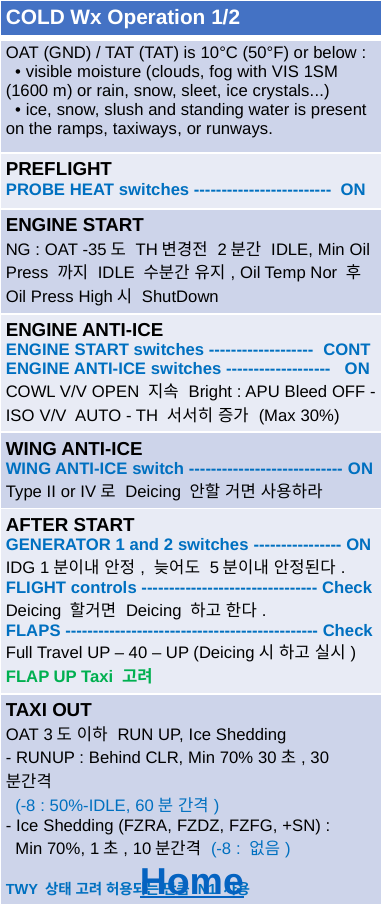

| COLD Wx Operation 1/2 |
| --- |
| OAT (GND) / TAT (TAT) is 10°C (50°F) or below : • visible moisture (clouds, fog with VIS 1SM (1600 m) or rain, snow, sleet, ice crystals...) • ice, snow, slush and standing water is present on the ramps, taxiways, or runways. |
| PREFLIGHT PROBE HEAT switches ------------------------- ON |
| ENGINE START NG : OAT -35도 TH변경전 2분간 IDLE, Min Oil Press 까지 IDLE 수분간 유지, Oil Temp Nor 후 Oil Press High시 ShutDown |
| ENGINE ANTI-ICE ENGINE START switches ------------------- CONT ENGINE ANTI-ICE switches ------------------- ON COWL V/V OPEN 지속 Bright : APU Bleed OFF - ISO V/V AUTO - TH 서서히 증가 (Max 30%) |
| WING ANTI-ICE WING ANTI-ICE switch ---------------------------- ON Type II or IV로 Deicing 안할 거면 사용하라 |
| AFTER START GENERATOR 1 and 2 switches ---------------- ON IDG 1분이내 안정, 늦어도 5분이내 안정된다. FLIGHT controls -------------------------------- Check Deicing 할거면 Deicing 하고 한다. FLAPS ---------------------------------------------- Check Full Travel UP – 40 – UP (Deicing시 하고 실시) FLAP UP Taxi 고려 |
| TAXI OUT OAT 3도 이하 RUN UP, Ice Shedding - RUNUP : Behind CLR, Min 70% 30초, 30분간격 (-8 : 50%-IDLE, 60분 간격) - Ice Shedding (FZRA, FZDZ, FZFG, +SN) : Min 70%, 1초, 10분간격 (-8 : 없음) TWY 상태 고려 허용되는 만큼 N1 사용 |
Home